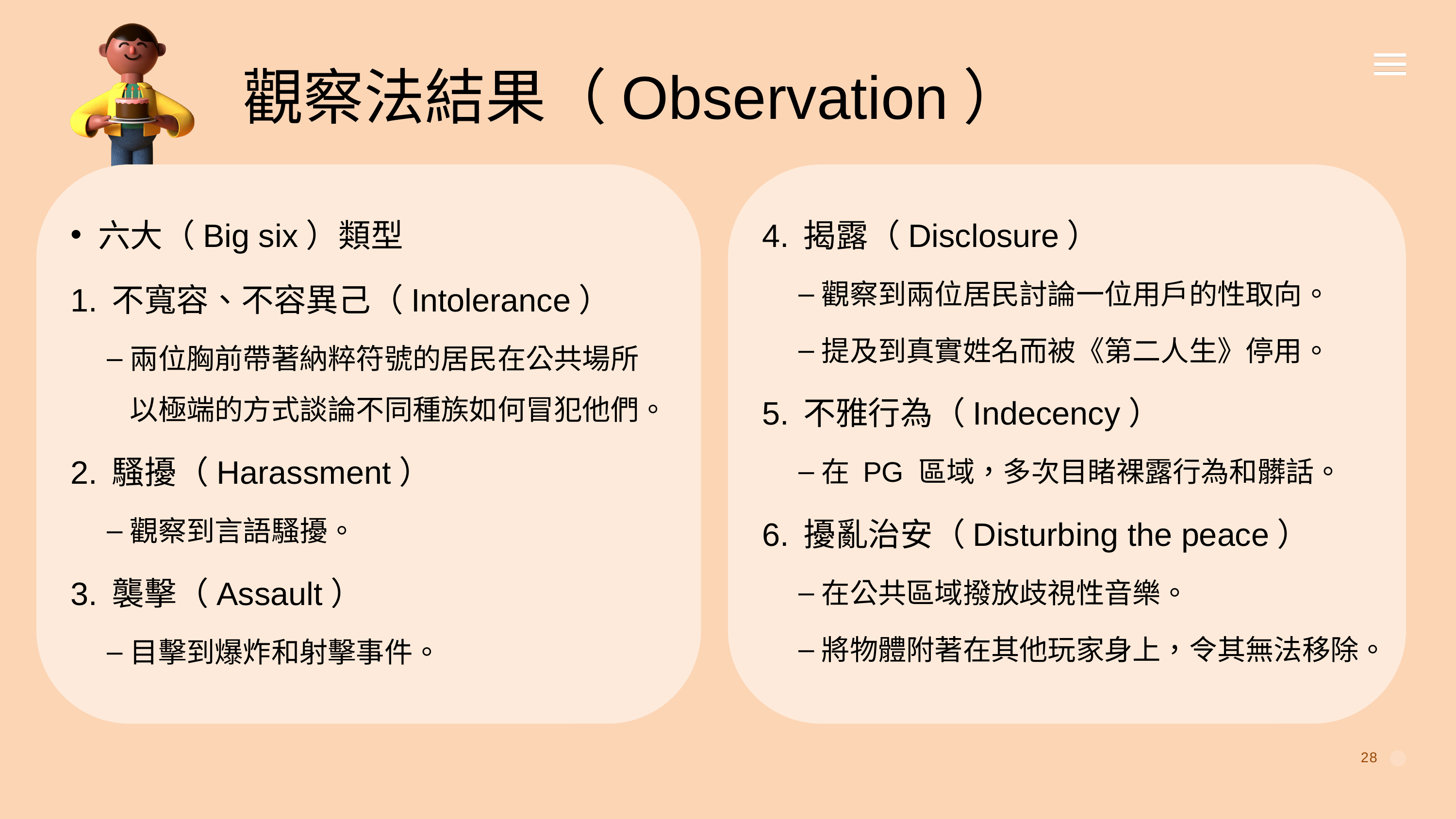

觀察法結果（Observation）

六大（Big six）類型
不寬容、不容異己（Intolerance）
兩位胸前帶著納粹符號的居民在公共場所以極端的方式談論不同種族如何冒犯他們。
騷擾（Harassment）
觀察到言語騷擾。
襲擊（Assault）
目擊到爆炸和射擊事件。

揭露（Disclosure）
觀察到兩位居民討論一位用戶的性取向。
提及到真實姓名而被《第二人生》停用。
不雅行為（Indecency）
在 PG 區域，多次目睹裸露行為和髒話。
擾亂治安（Disturbing the peace）
在公共區域撥放歧視性音樂。
將物體附著在其他玩家身上，令其無法移除。

28